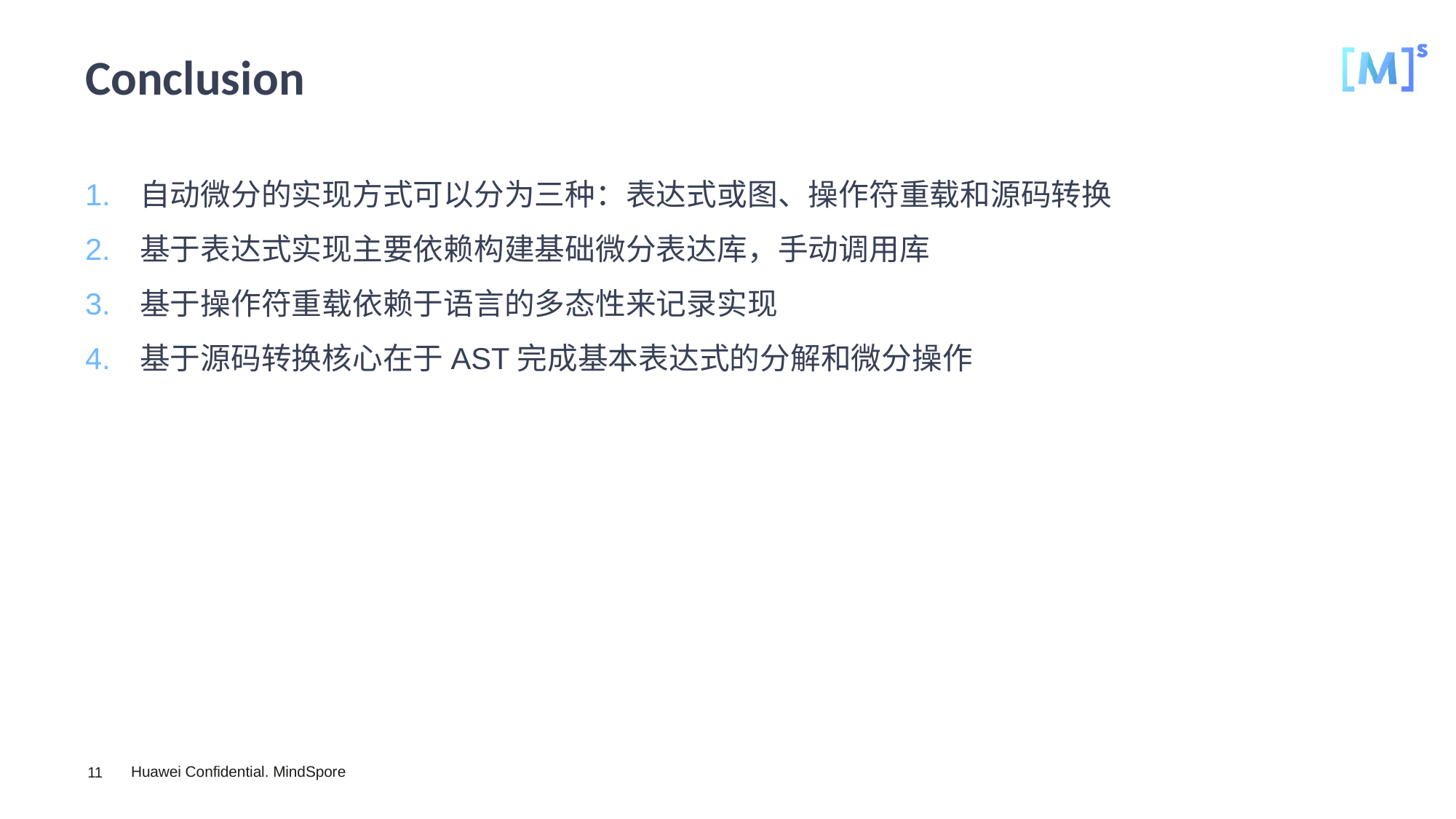

# Conclusion
自动微分的实现方式可以分为三种：表达式或图、操作符重载和源码转换
基于表达式实现主要依赖构建基础微分表达库，手动调用库
基于操作符重载依赖于语言的多态性来记录实现
基于源码转换核心在于AST完成基本表达式的分解和微分操作